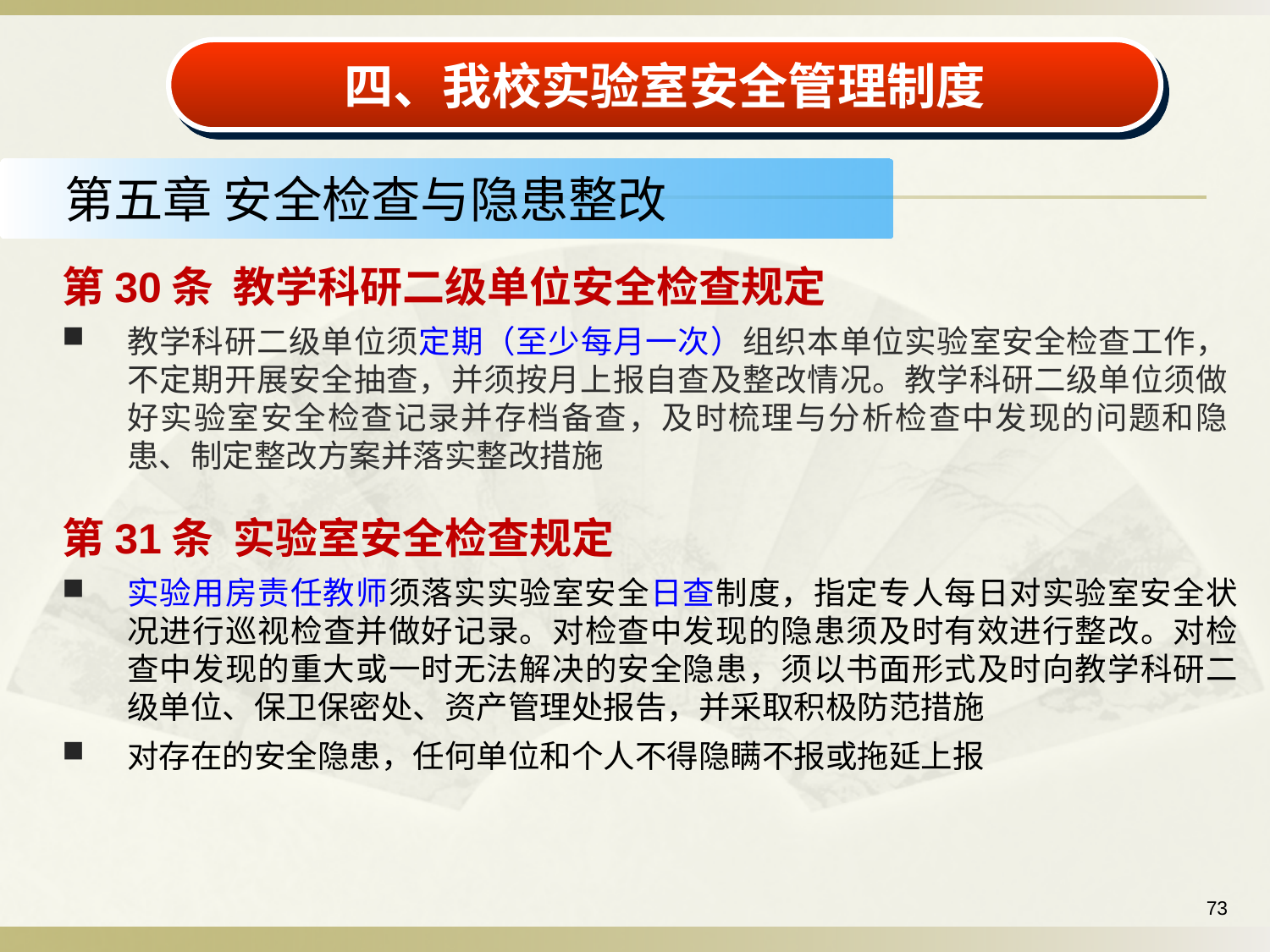

四、我校实验室安全管理制度
第五章 安全检查与隐患整改
第30条  教学科研二级单位安全检查规定
教学科研二级单位须定期（至少每月一次）组织本单位实验室安全检查工作，不定期开展安全抽查，并须按月上报自查及整改情况。教学科研二级单位须做好实验室安全检查记录并存档备查，及时梳理与分析检查中发现的问题和隐患、制定整改方案并落实整改措施
第31条  实验室安全检查规定
实验用房责任教师须落实实验室安全日查制度，指定专人每日对实验室安全状况进行巡视检查并做好记录。对检查中发现的隐患须及时有效进行整改。对检查中发现的重大或一时无法解决的安全隐患，须以书面形式及时向教学科研二级单位、保卫保密处、资产管理处报告，并采取积极防范措施
对存在的安全隐患，任何单位和个人不得隐瞒不报或拖延上报
73